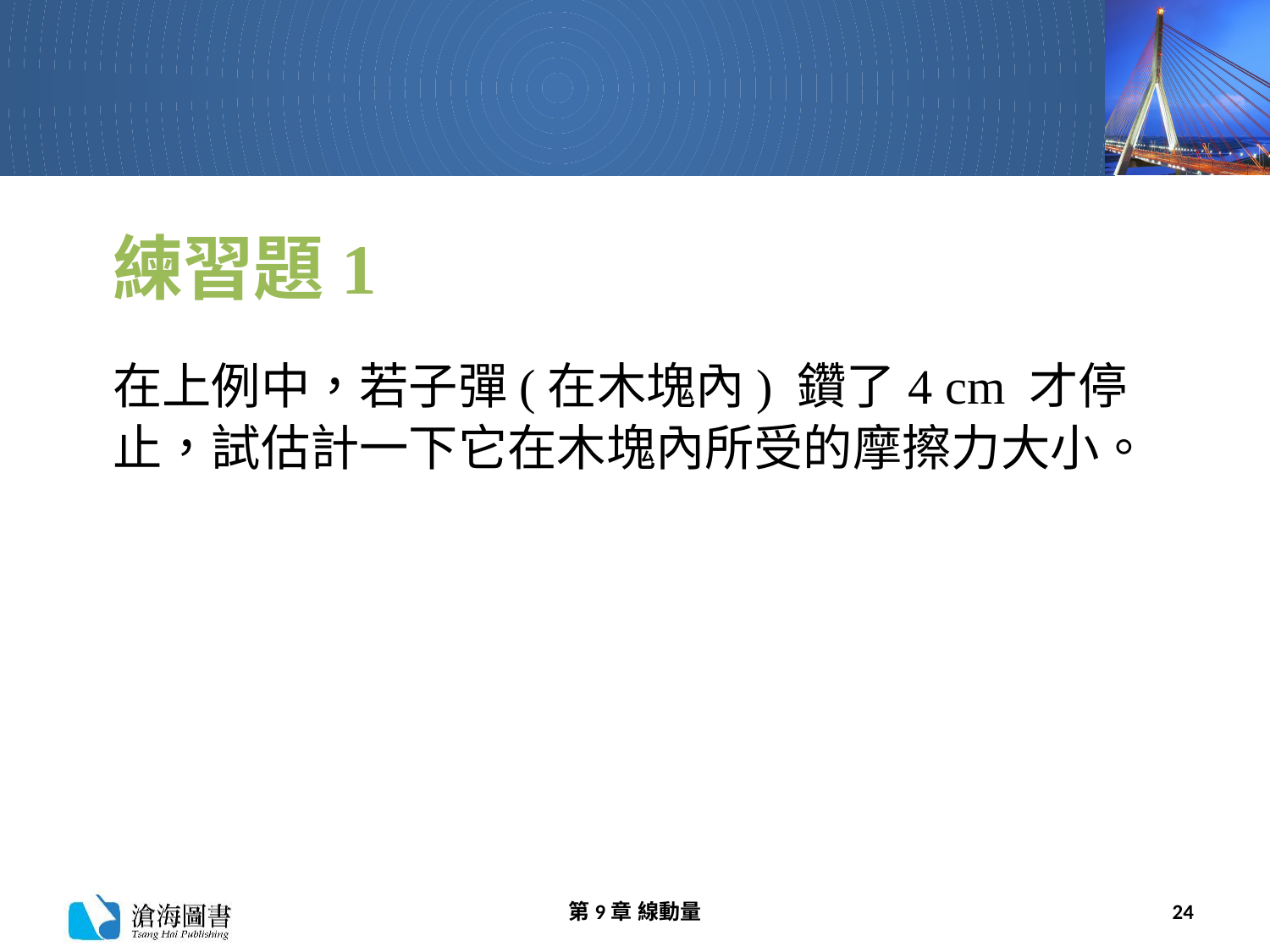

# 練習題1
在上例中，若子彈(在木塊內) 鑽了4 cm 才停止，試估計一下它在木塊內所受的摩擦力大小。

第9章 線動量
24